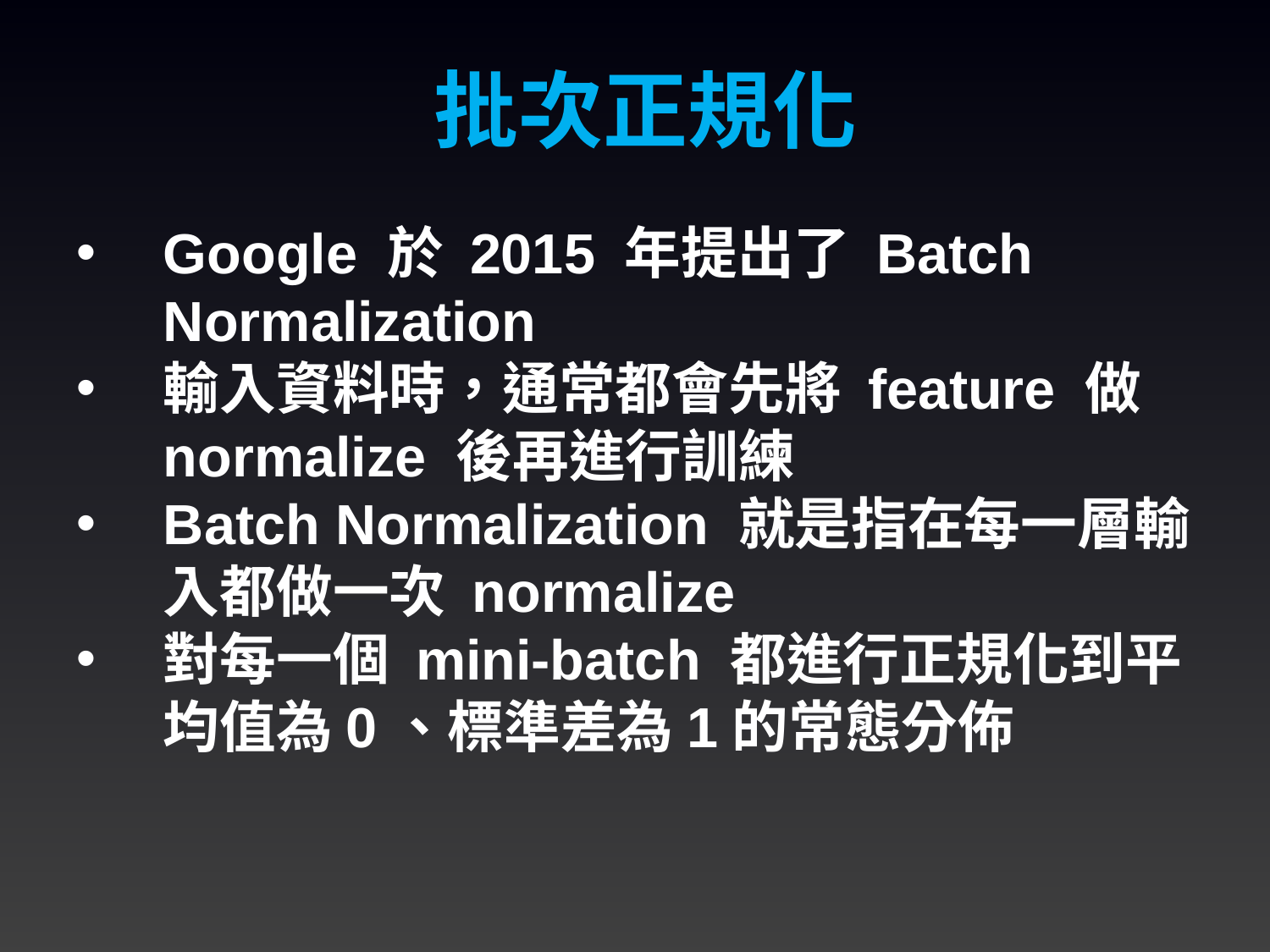

批次正規化
Google 於 2015 年提出了 Batch Normalization
輸入資料時，通常都會先將 feature 做 normalize 後再進行訓練
Batch Normalization 就是指在每一層輸入都做一次 normalize
對每一個 mini-batch 都進行正規化到平均值為0、標準差為1的常態分佈